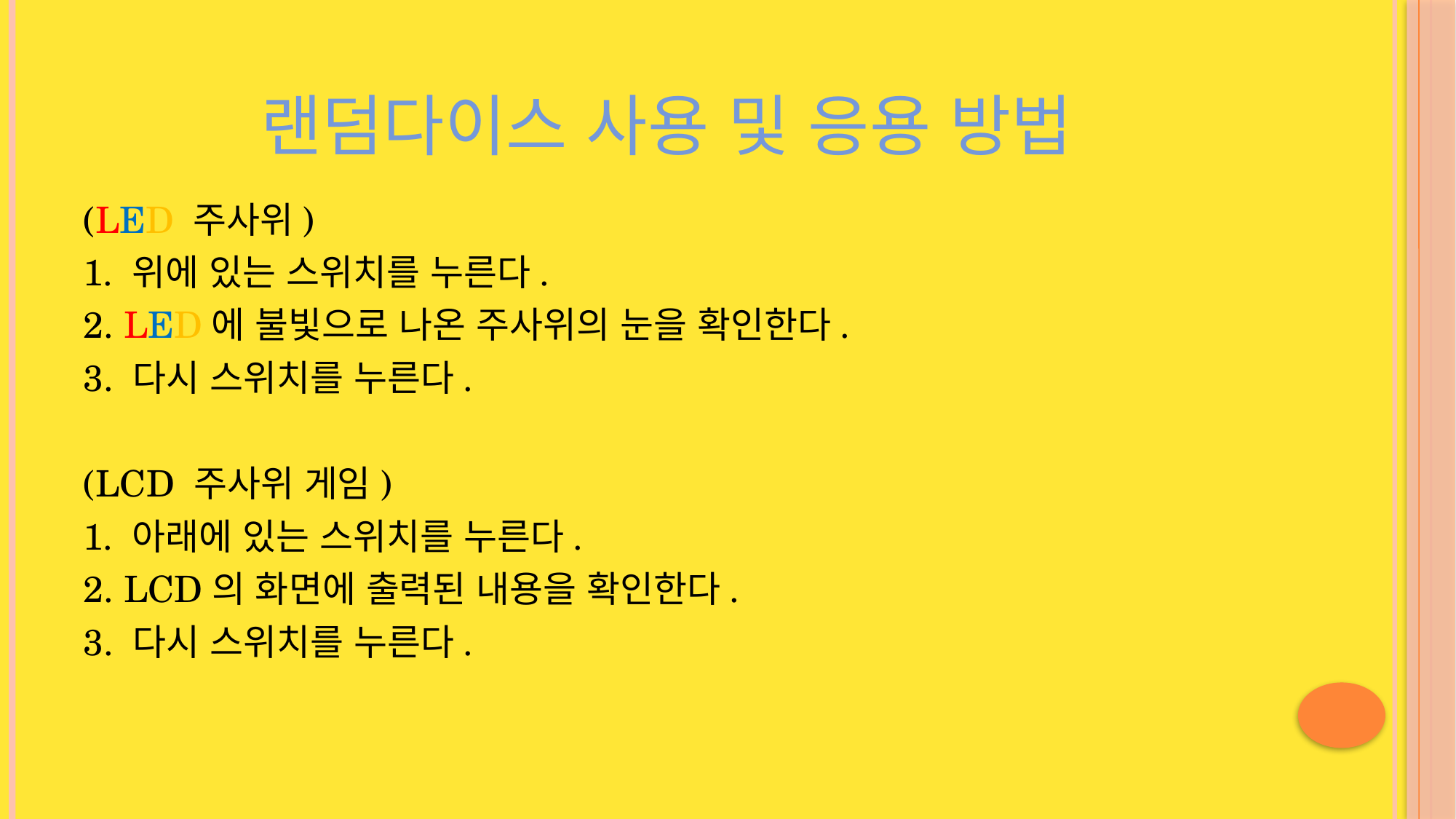

# 랜덤다이스 사용 및 응용 방법
(LED 주사위)
1. 위에 있는 스위치를 누른다.
2. LED에 불빛으로 나온 주사위의 눈을 확인한다.
3. 다시 스위치를 누른다.

(LCD 주사위 게임)
1. 아래에 있는 스위치를 누른다.
2. LCD의 화면에 출력된 내용을 확인한다.
3. 다시 스위치를 누른다.